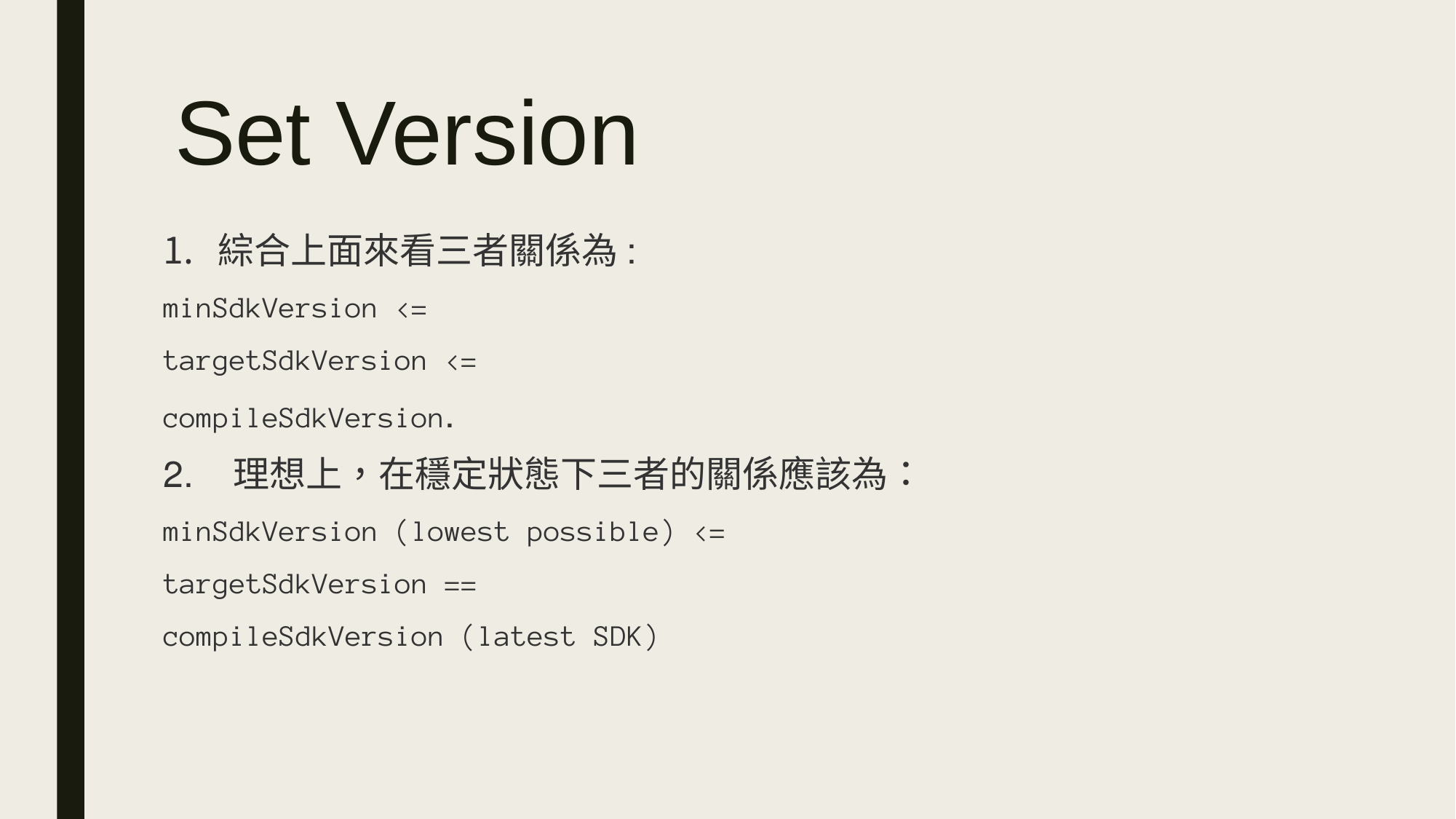

# Set Version
綜合上面來看三者關係為:
minSdkVersion <=
targetSdkVersion <=
compileSdkVersion.
2.   理想上，在穩定狀態下三者的關係應該為：
minSdkVersion (lowest possible) <=
targetSdkVersion ==
compileSdkVersion (latest SDK)